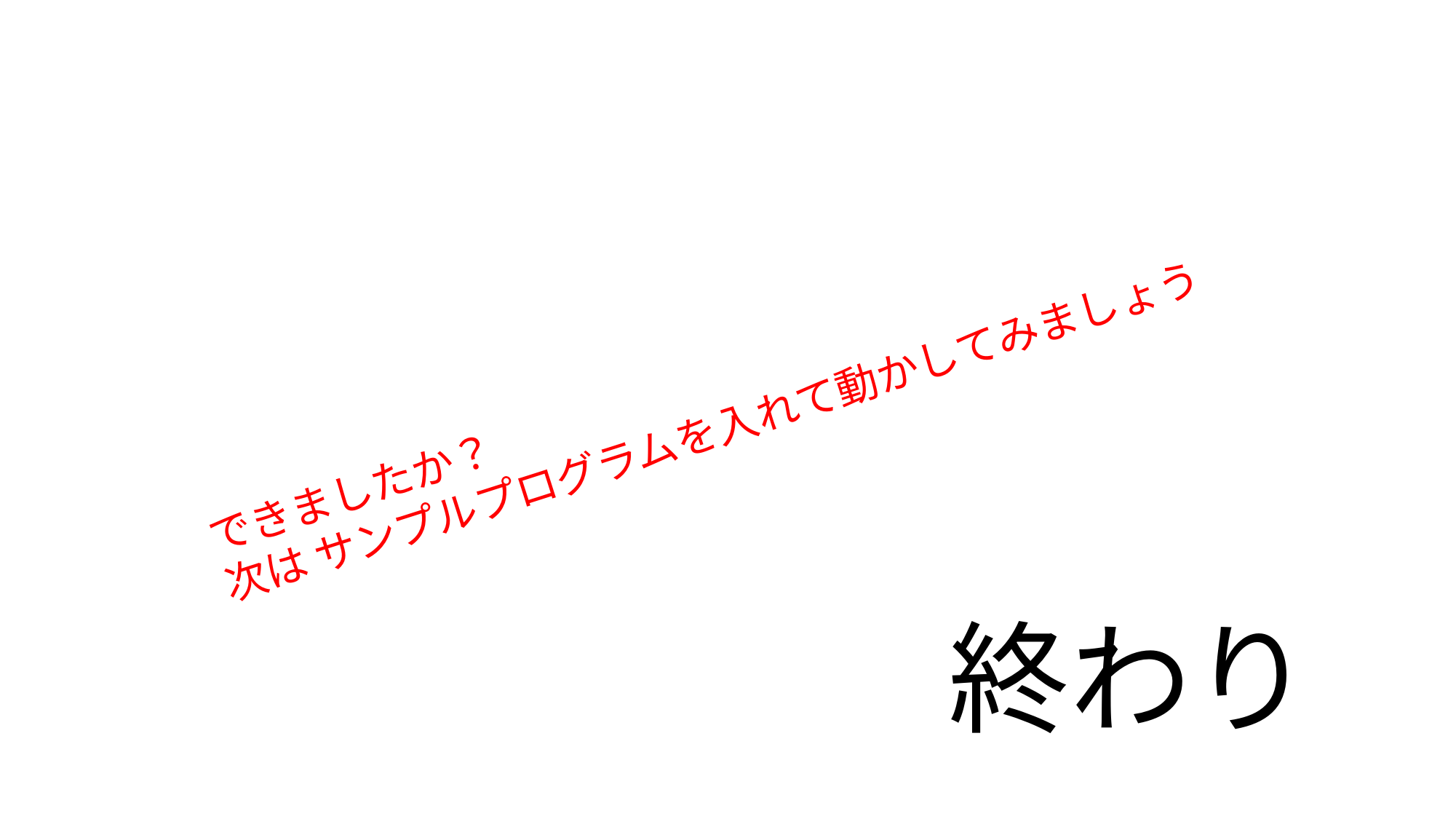

できましたか？
次は サンプルプログラムを入れて動かしてみましょう
終わり